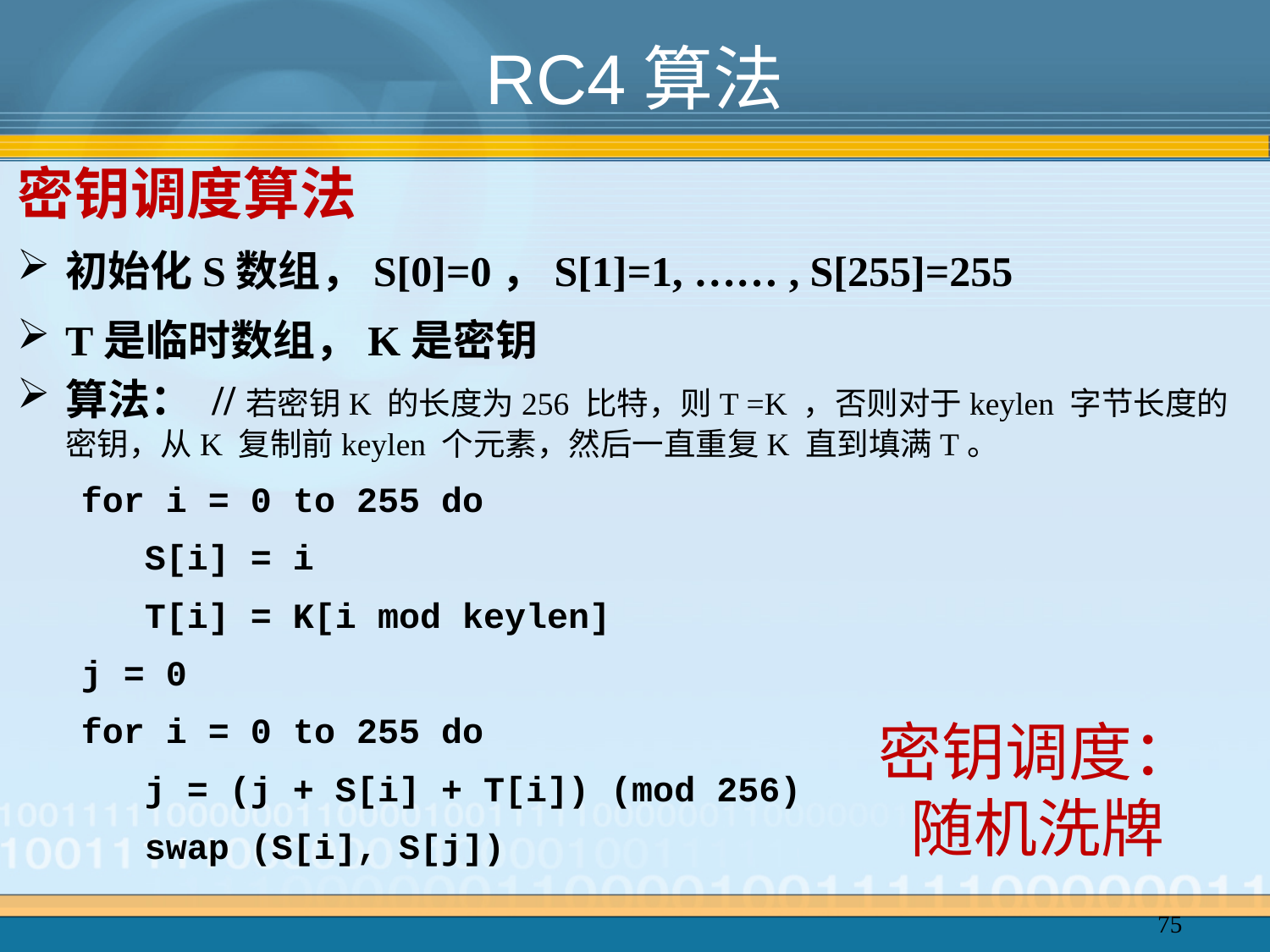

# RC4算法
密钥调度算法
初始化S数组，S[0]=0，S[1]=1, …… , S[255]=255
T是临时数组，K是密钥
算法： //若密钥K 的长度为256 比特，则T =K ，否则对于keylen 字节长度的密钥，从K 复制前keylen 个元素，然后一直重复K 直到填满T。
for i = 0 to 255 do
S[i] = i
T[i] = K[i mod keylen]
j = 0
for i = 0 to 255 do
j = (j + S[i] + T[i]) (mod 256)
swap (S[i], S[j])

密钥调度：随机洗牌
75